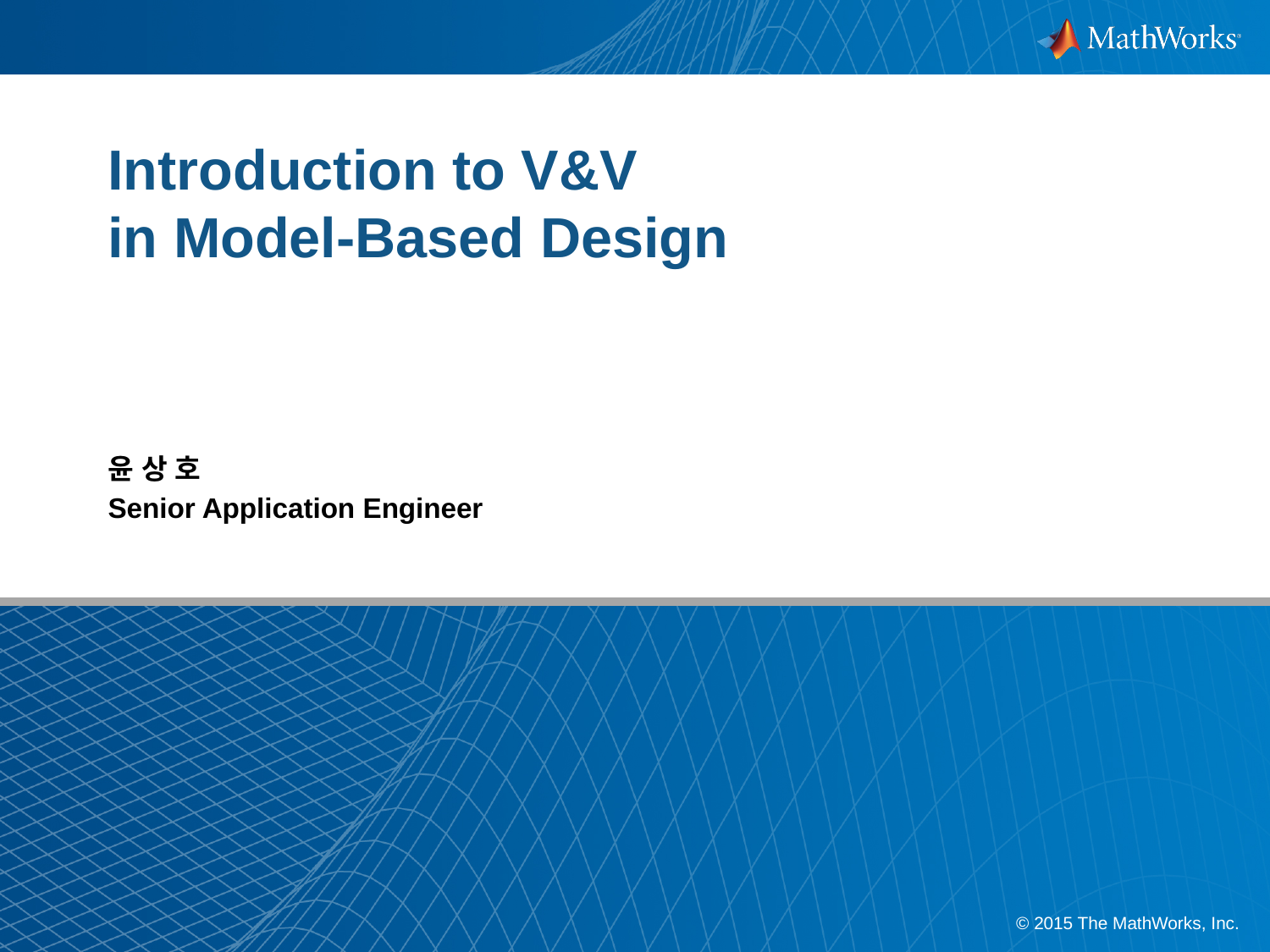

# Introduction to V&V in Model-Based Design
윤 상 호
Senior Application Engineer